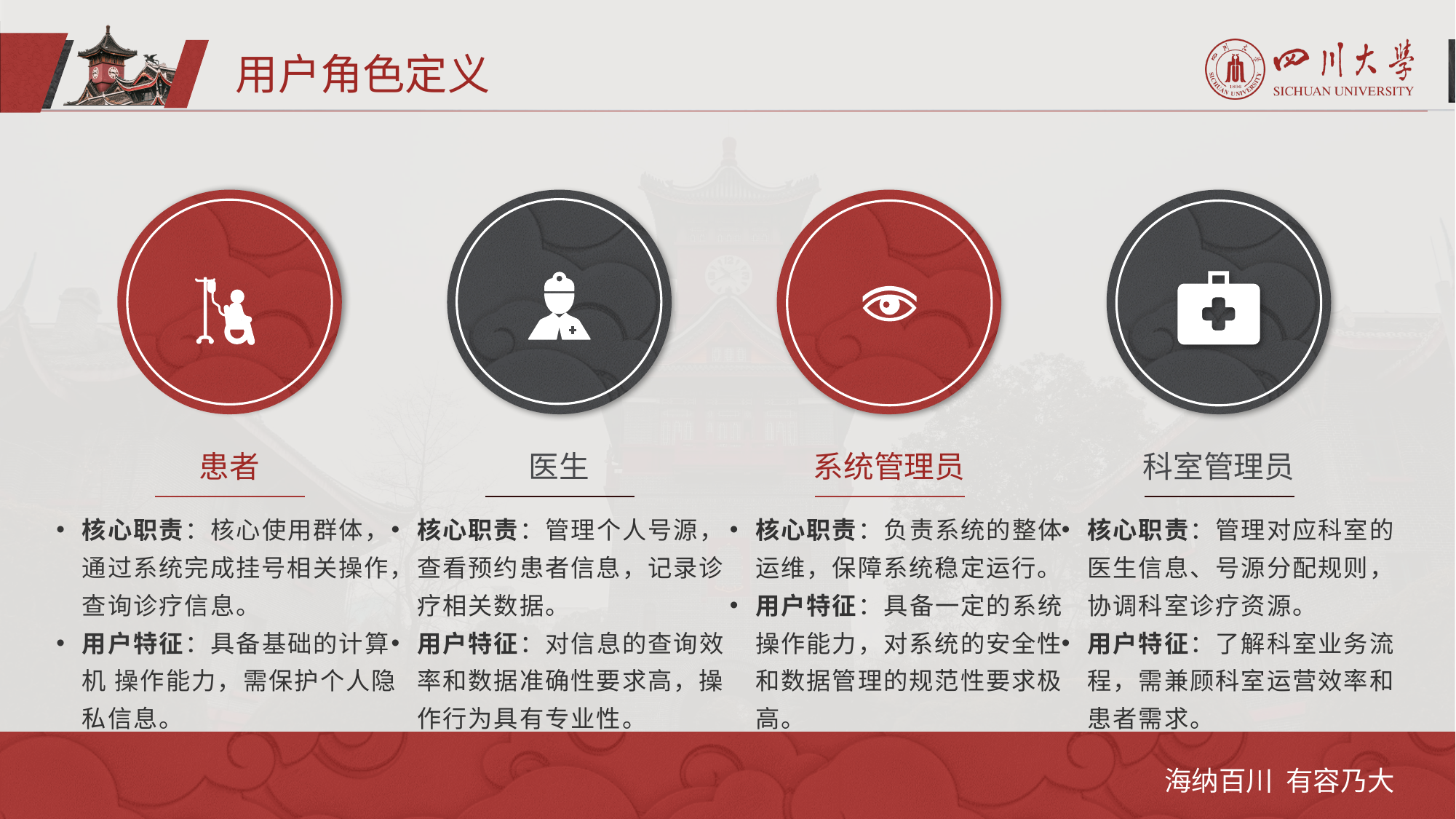

用户角色定义

患者
医生
系统管理员
科室管理员
核心职责：核心使用群体，通过系统完成挂号相关操作，查询诊疗信息。
用户特征：具备基础的计算机 操作能力，需保护个人隐私信息。
核心职责：管理个人号源，查看预约患者信息，记录诊疗相关数据。
用户特征：对信息的查询效率和数据准确性要求高，操作行为具有专业性。
核心职责：负责系统的整体运维，保障系统稳定运行。
用户特征：具备一定的系统操作能力，对系统的安全性和数据管理的规范性要求极高。
核心职责：管理对应科室的医生信息、号源分配规则，协调科室诊疗资源。
用户特征：了解科室业务流程，需兼顾科室运营效率和患者需求。